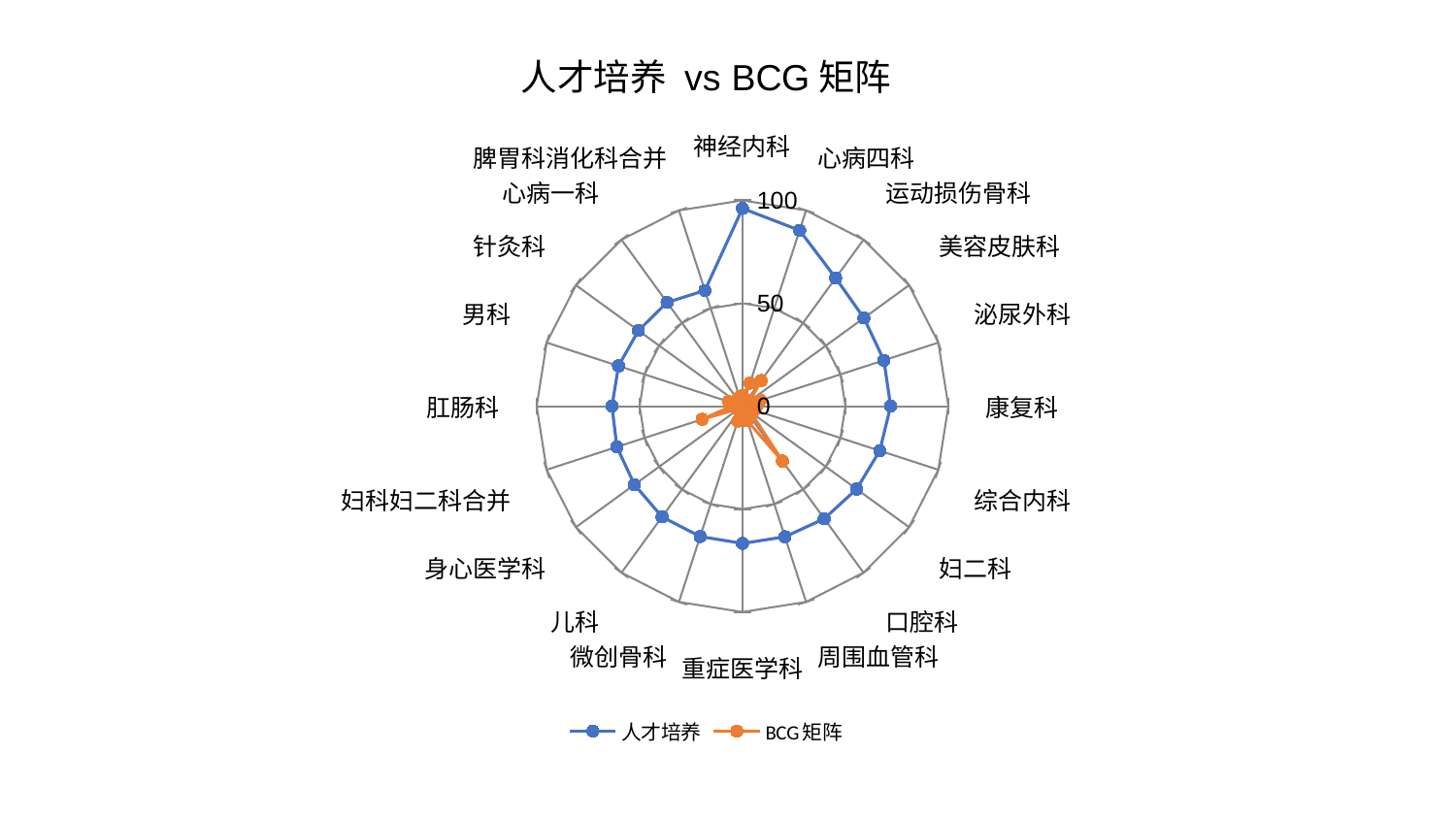

### Chart: 人才培养 vs BCG矩阵

| Category | 人才培养 | BCG矩阵 |
|---|---|---|
| 神经内科 | 96.09529501415936 | 5.075332698878328 |
| 心病四科 | 89.82869568926479 | 11.788009733163749 |
| 运动损伤骨科 | 76.99363719175481 | 15.408085295421557 |
| 美容皮肤科 | 72.89859545684196 | 4.517621271991552 |
| 泌尿外科 | 72.21767227079572 | 9.150655061840142 |
| 康复科 | 71.93823367068423 | 6.764685841299493 |
| 综合内科 | 70.10333291869432 | 6.023489887528497 |
| 妇二科 | 68.51990559272544 | 4.896754103314201 |
| 口腔科 | 67.58628125388816 | 32.962739681331904 |
| 周围血管科 | 66.73744167314005 | 7.391603715907706 |
| 重症医学科 | 66.68421363732249 | 6.6524536943818475 |
| 微创骨科 | 66.578878050736 | 7.6666043522934055 |
| 儿科 | 66.49312757808083 | 2.557218525874203 |
| 身心医学科 | 64.89809555006661 | 2.0795328839952796 |
| 妇科妇二科合并 | 64.15139091896566 | 20.59549712620687 |
| 肛肠科 | 63.39595257021001 | 5.155521821632536 |
| 男科 | 63.32035648961937 | 7.158705281645626 |
| 针灸科 | 62.500782727608396 | 2.719390939598586 |
| 心病一科 | 62.334156047959134 | 4.1553480478325975 |
| 脾胃科消化科合并 | 59.106449578698765 | 4.565841831458026 |
93